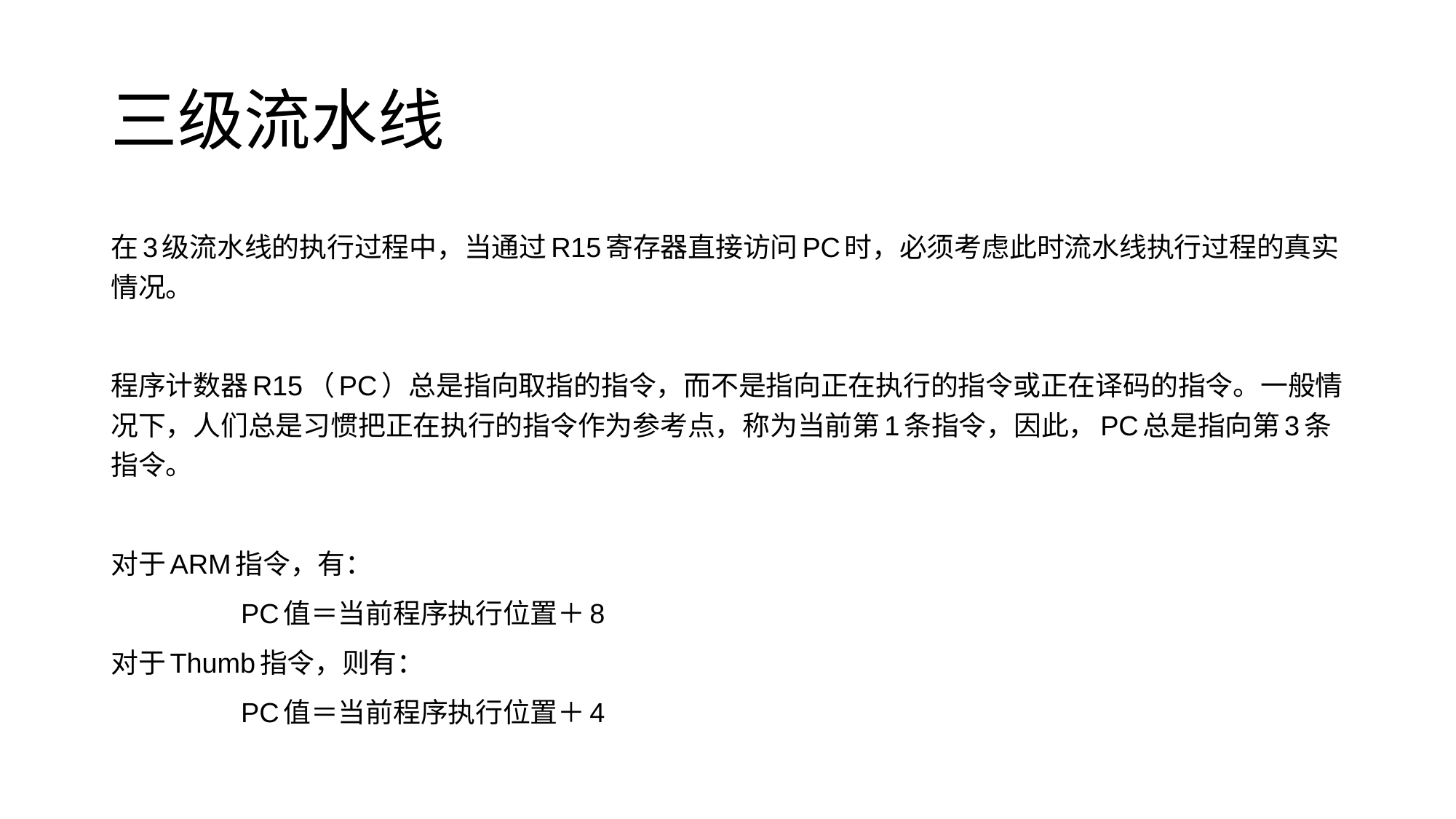

# 三级流水线
在3级流水线的执行过程中，当通过R15寄存器直接访问PC时，必须考虑此时流水线执行过程的真实情况。

程序计数器R15（PC）总是指向取指的指令，而不是指向正在执行的指令或正在译码的指令。一般情况下，人们总是习惯把正在执行的指令作为参考点，称为当前第1条指令，因此，PC总是指向第3条指令。

对于ARM指令，有：
                 PC值＝当前程序执行位置＋8
对于Thumb指令，则有：
                 PC值＝当前程序执行位置＋4